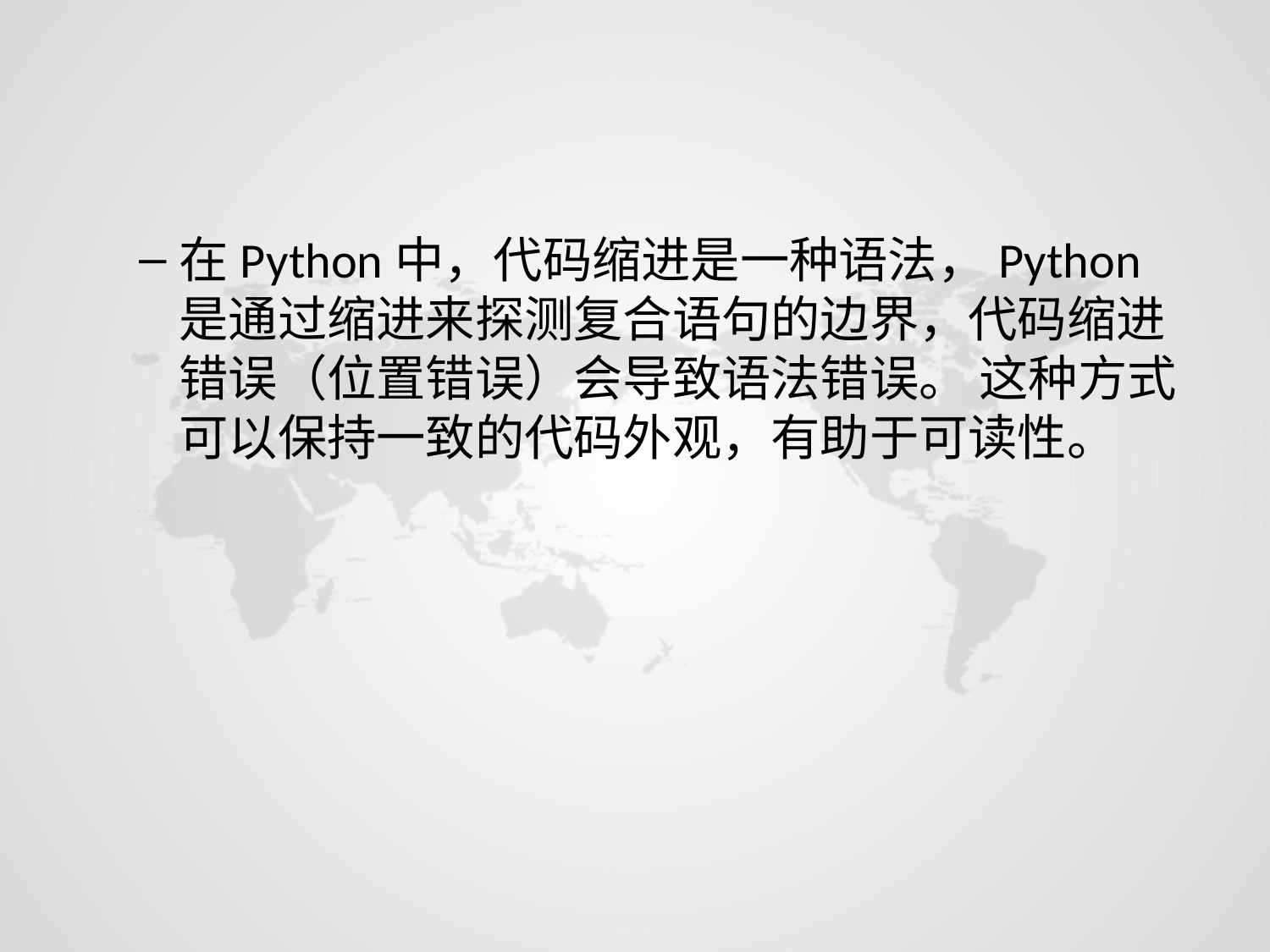

#
在Python中，代码缩进是一种语法，Python是通过缩进来探测复合语句的边界，代码缩进错误（位置错误）会导致语法错误。 这种方式可以保持一致的代码外观，有助于可读性。